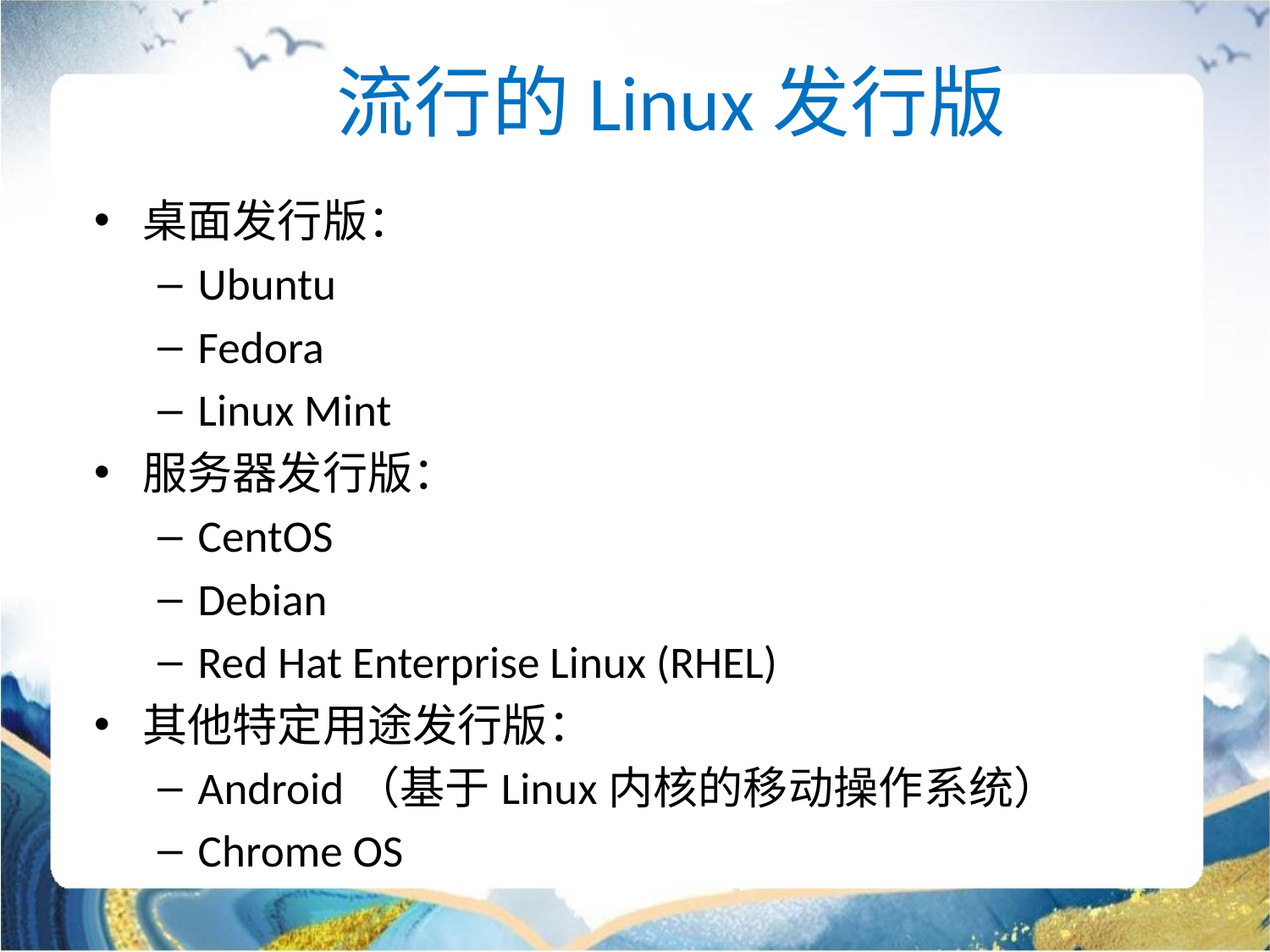

流行的Linux发行版
桌面发行版：
Ubuntu
Fedora
Linux Mint
服务器发行版：
CentOS
Debian
Red Hat Enterprise Linux (RHEL)
其他特定用途发行版：
Android（基于Linux内核的移动操作系统）
Chrome OS